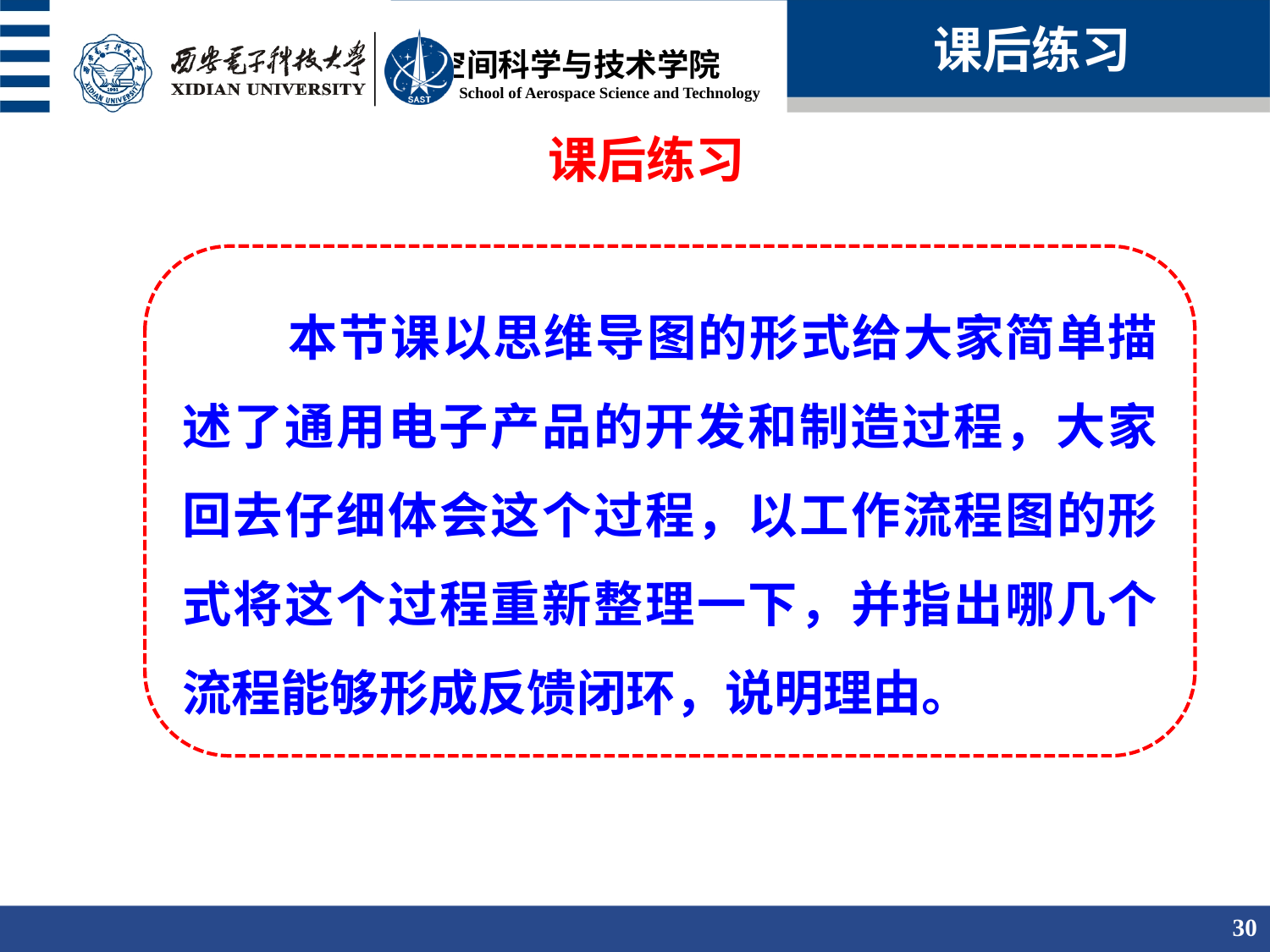

课后练习
课后练习
       本节课以思维导图的形式给大家简单描述了通用电子产品的开发和制造过程，大家回去仔细体会这个过程，以工作流程图的形式将这个过程重新整理一下，并指出哪几个流程能够形成反馈闭环，说明理由。